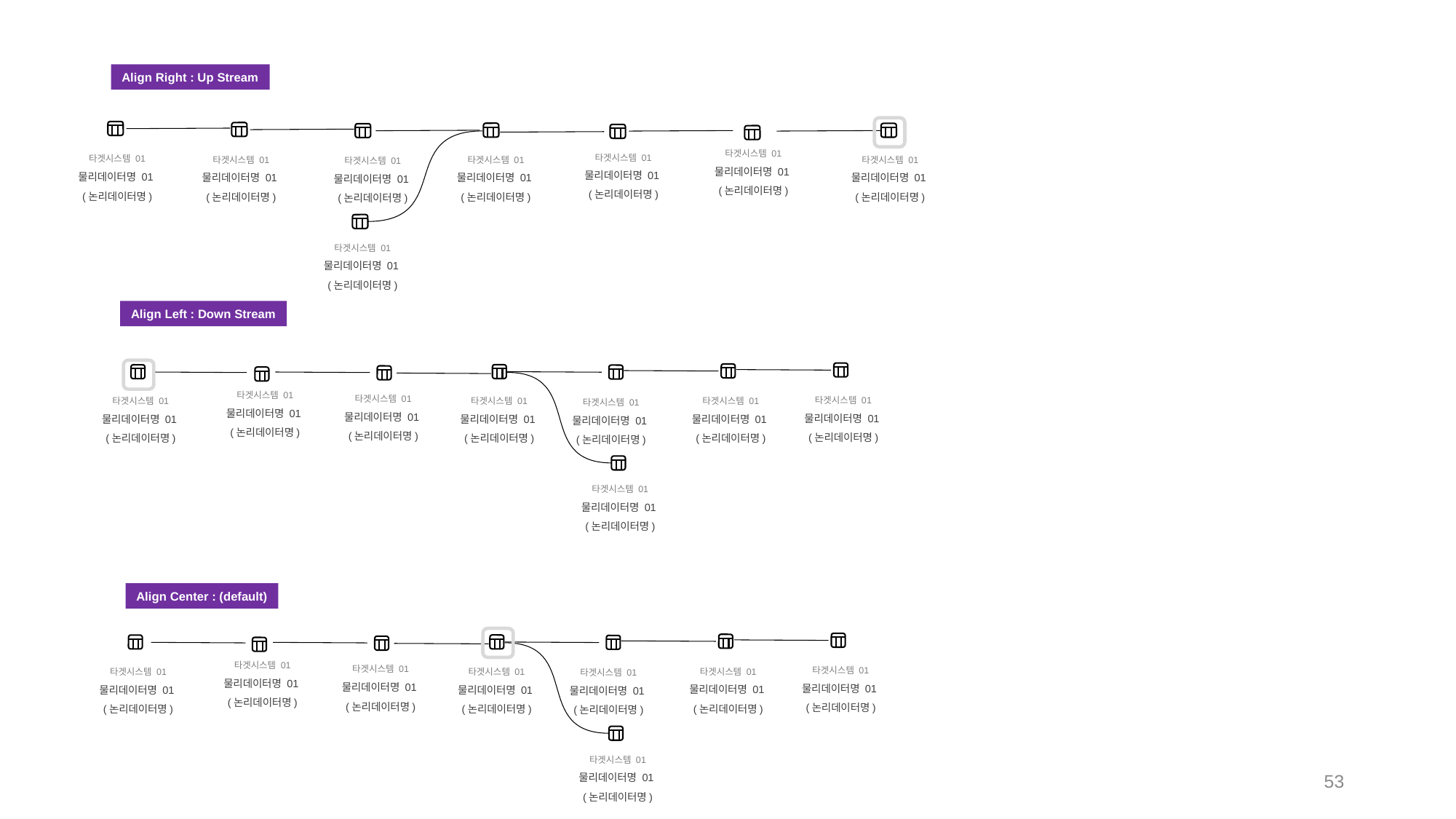

Align Right : Up Stream

타겟시스템 01
물리데이터명 01
(논리데이터명)

타겟시스템 01
물리데이터명 01
(논리데이터명)
타겟시스템 01
물리데이터명 01
(논리데이터명)
타겟시스템 01
물리데이터명 01
(논리데이터명)
타겟시스템 01
물리데이터명 01
(논리데이터명)

타겟시스템 01
물리데이터명 01
(논리데이터명)
타겟시스템 01
물리데이터명 01
(논리데이터명)

타겟시스템 01
물리데이터명 01
(논리데이터명)
Align Left : Down Stream

타겟시스템 01
물리데이터명 01
(논리데이터명)

타겟시스템 01
물리데이터명 01
(논리데이터명)
타겟시스템 01
물리데이터명 01
(논리데이터명)
타겟시스템 01
물리데이터명 01
(논리데이터명)
타겟시스템 01
물리데이터명 01
(논리데이터명)

타겟시스템 01
물리데이터명 01
(논리데이터명)
타겟시스템 01
물리데이터명 01
(논리데이터명)

타겟시스템 01
물리데이터명 01
(논리데이터명)
Align Center : (default)

타겟시스템 01
물리데이터명 01
(논리데이터명)

타겟시스템 01
물리데이터명 01
(논리데이터명)
타겟시스템 01
물리데이터명 01
(논리데이터명)
타겟시스템 01
물리데이터명 01
(논리데이터명)
타겟시스템 01
물리데이터명 01
(논리데이터명)

타겟시스템 01
물리데이터명 01
(논리데이터명)
타겟시스템 01
물리데이터명 01
(논리데이터명)

타겟시스템 01
물리데이터명 01
(논리데이터명)
53